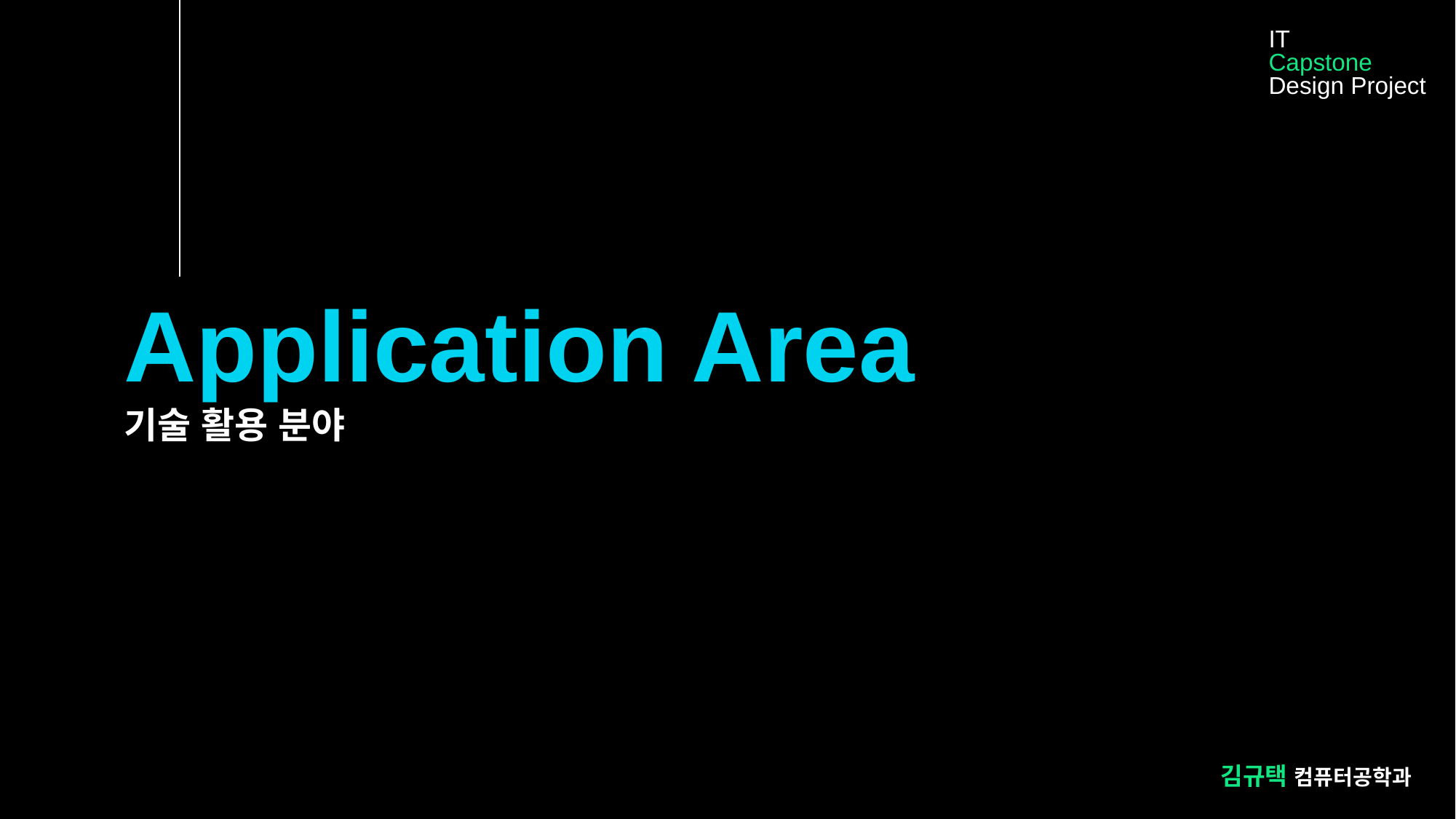

IT
Capstone
Design Project
Application Area
기술 활용 분야
김규택 컴퓨터공학과